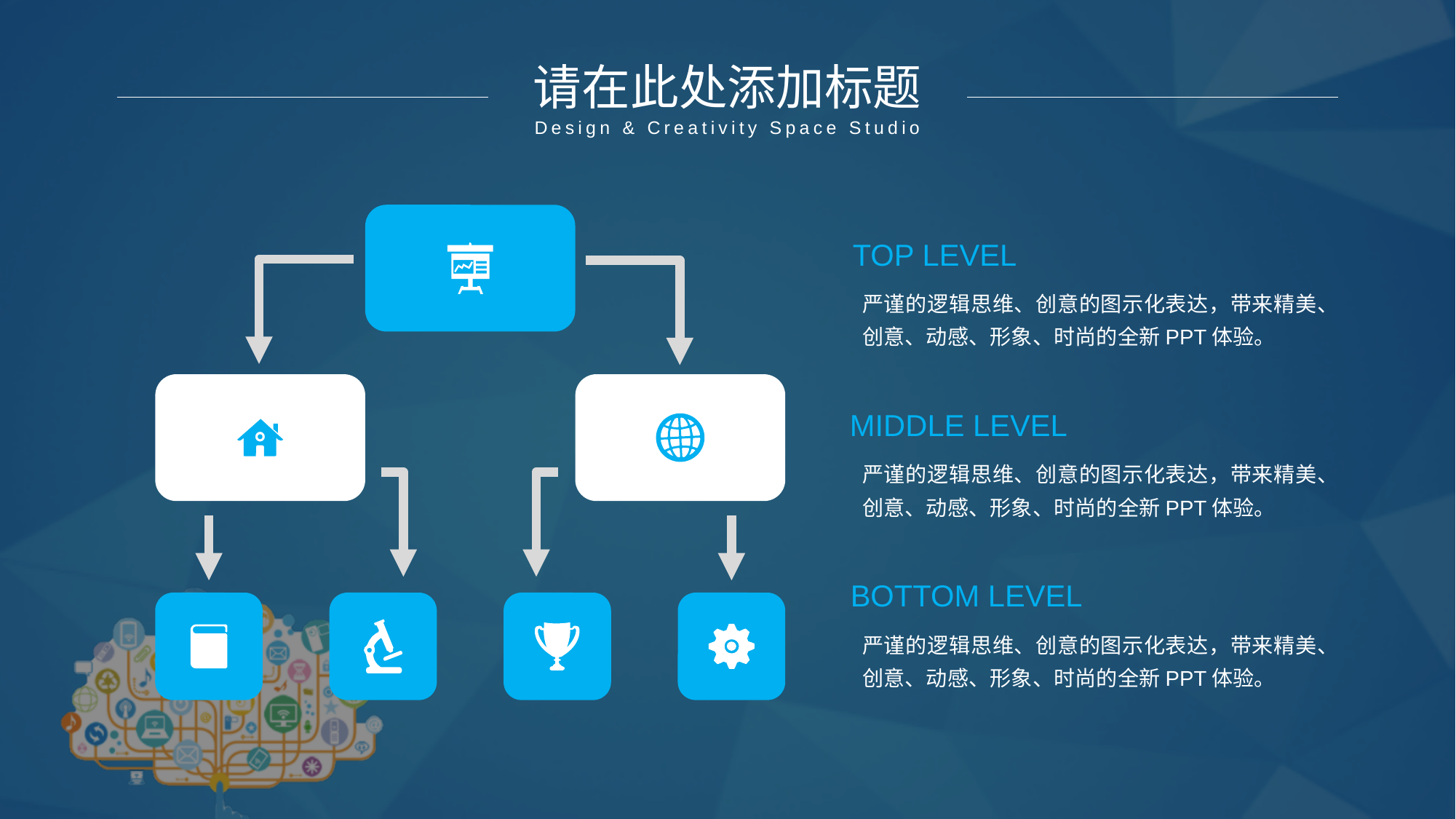

请在此处添加标题
Design & Creativity Space Studio

TOP LEVEL

严谨的逻辑思维、创意的图示化表达，带来精美、创意、动感、形象、时尚的全新PPT体验。

MIDDLE LEVEL
严谨的逻辑思维、创意的图示化表达，带来精美、创意、动感、形象、时尚的全新PPT体验。

BOTTOM LEVEL

严谨的逻辑思维、创意的图示化表达，带来精美、创意、动感、形象、时尚的全新PPT体验。